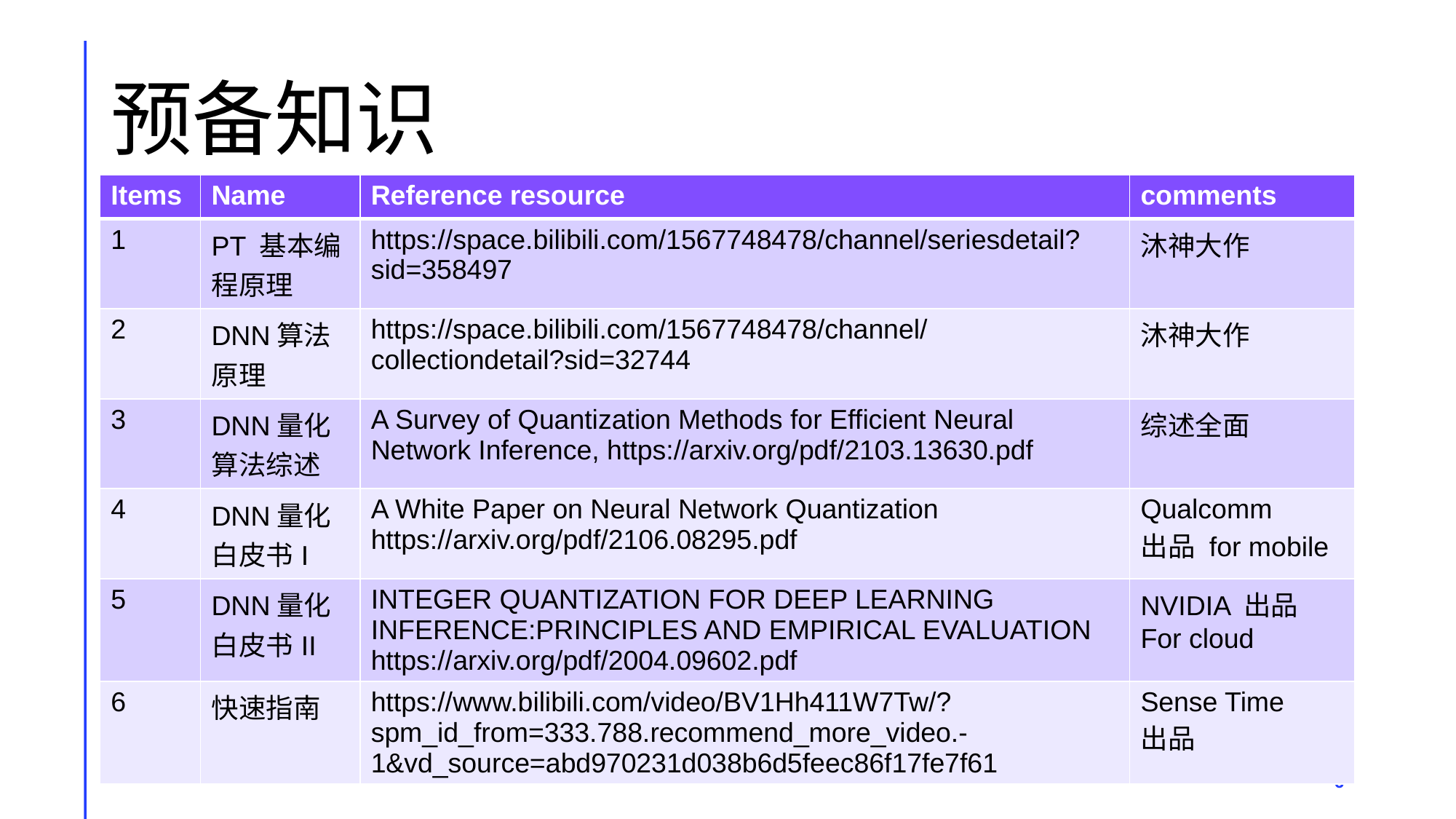

# 预备知识
| Items | Name | Reference resource | comments |
| --- | --- | --- | --- |
| 1 | PT 基本编程原理 | https://space.bilibili.com/1567748478/channel/seriesdetail?sid=358497 | 沐神大作 |
| 2 | DNN算法原理 | https://space.bilibili.com/1567748478/channel/collectiondetail?sid=32744 | 沐神大作 |
| 3 | DNN量化算法综述 | A Survey of Quantization Methods for Efficient Neural Network Inference, https://arxiv.org/pdf/2103.13630.pdf | 综述全面 |
| 4 | DNN量化 白皮书I | A White Paper on Neural Network Quantization https://arxiv.org/pdf/2106.08295.pdf | Qualcomm 出品 for mobile |
| 5 | DNN量化 白皮书II | INTEGER QUANTIZATION FOR DEEP LEARNING INFERENCE:PRINCIPLES AND EMPIRICAL EVALUATION https://arxiv.org/pdf/2004.09602.pdf | NVIDIA 出品 For cloud |
| 6 | 快速指南 | https://www.bilibili.com/video/BV1Hh411W7Tw/?spm\_id\_from=333.788.recommend\_more\_video.-1&vd\_source=abd970231d038b6d5feec86f17fe7f61 | Sense Time 出品 |

6